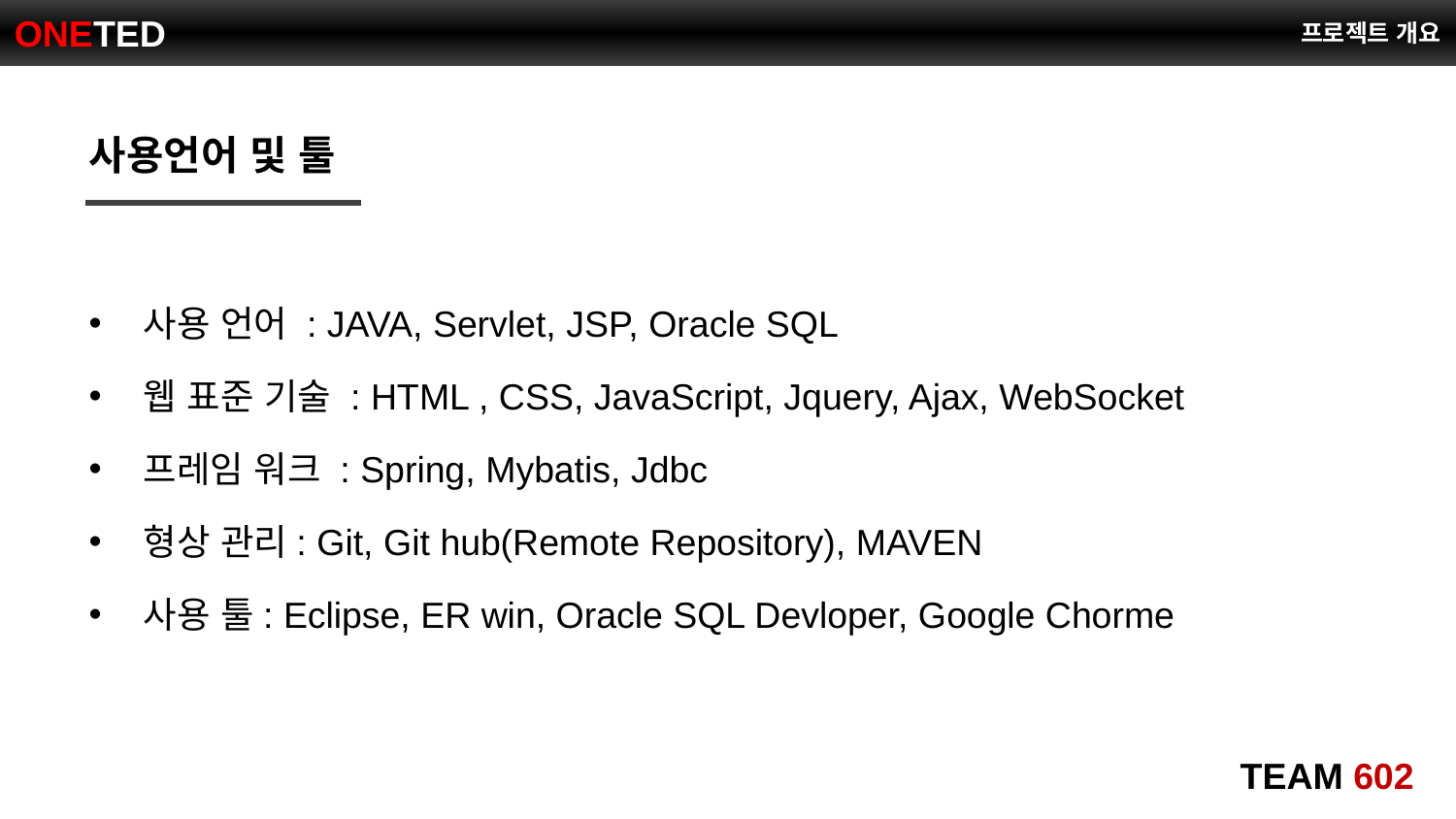

# 프로젝트 개요
사용언어 및 툴
사용 언어 : JAVA, Servlet, JSP, Oracle SQL
웹 표준 기술 : HTML , CSS, JavaScript, Jquery, Ajax, WebSocket
프레임 워크 : Spring, Mybatis, Jdbc
형상 관리: Git, Git hub(Remote Repository), MAVEN
사용 툴: Eclipse, ER win, Oracle SQL Devloper, Google Chorme